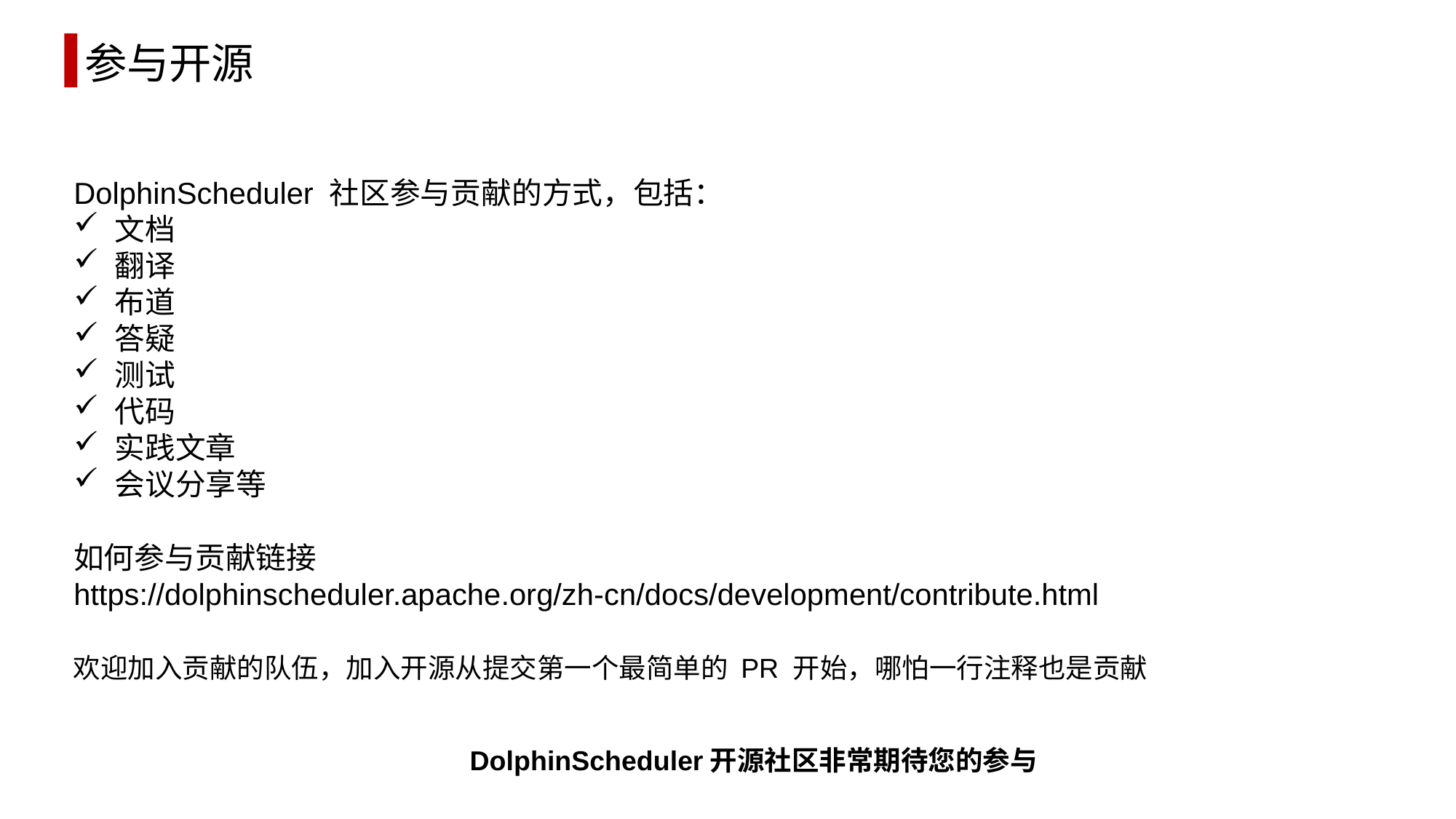

参与开源
DolphinScheduler 社区参与贡献的方式，包括：
文档
翻译
布道
答疑
测试
代码
实践文章
会议分享等

如何参与贡献链接
https://dolphinscheduler.apache.org/zh-cn/docs/development/contribute.html

欢迎加入贡献的队伍，加入开源从提交第一个最简单的 PR 开始，哪怕一行注释也是贡献
DolphinScheduler开源社区非常期待您的参与